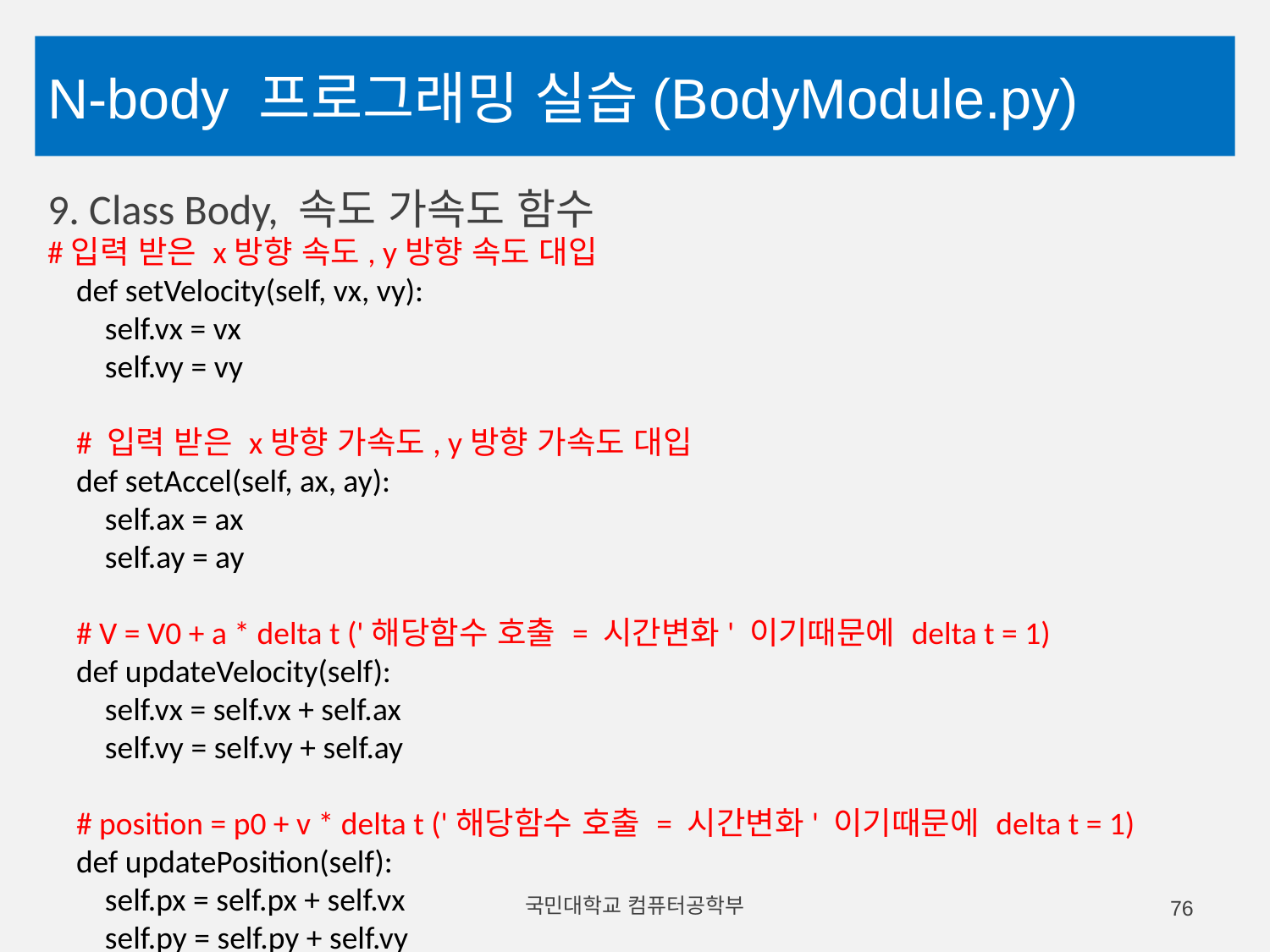

# N-body 프로그래밍 실습(BodyModule.py)
9. Class Body, 속도 가속도 함수

#입력 받은 x방향 속도, y방향 속도 대입
    def setVelocity(self, vx, vy):
        self.vx = vx
        self.vy = vy

    # 입력 받은 x방향 가속도, y방향 가속도 대입
    def setAccel(self, ax, ay):
        self.ax = ax
        self.ay = ay

    # V = V0 + a * delta t ('해당함수 호출 = 시간변화' 이기때문에 delta t = 1)
    def updateVelocity(self):
        self.vx = self.vx + self.ax
        self.vy = self.vy + self.ay

    # position = p0 + v * delta t ('해당함수 호출 = 시간변화' 이기때문에 delta t = 1)
    def updatePosition(self):
        self.px = self.px + self.vx
        self.py = self.py + self.vy
국민대학교 컴퓨터공학부
76